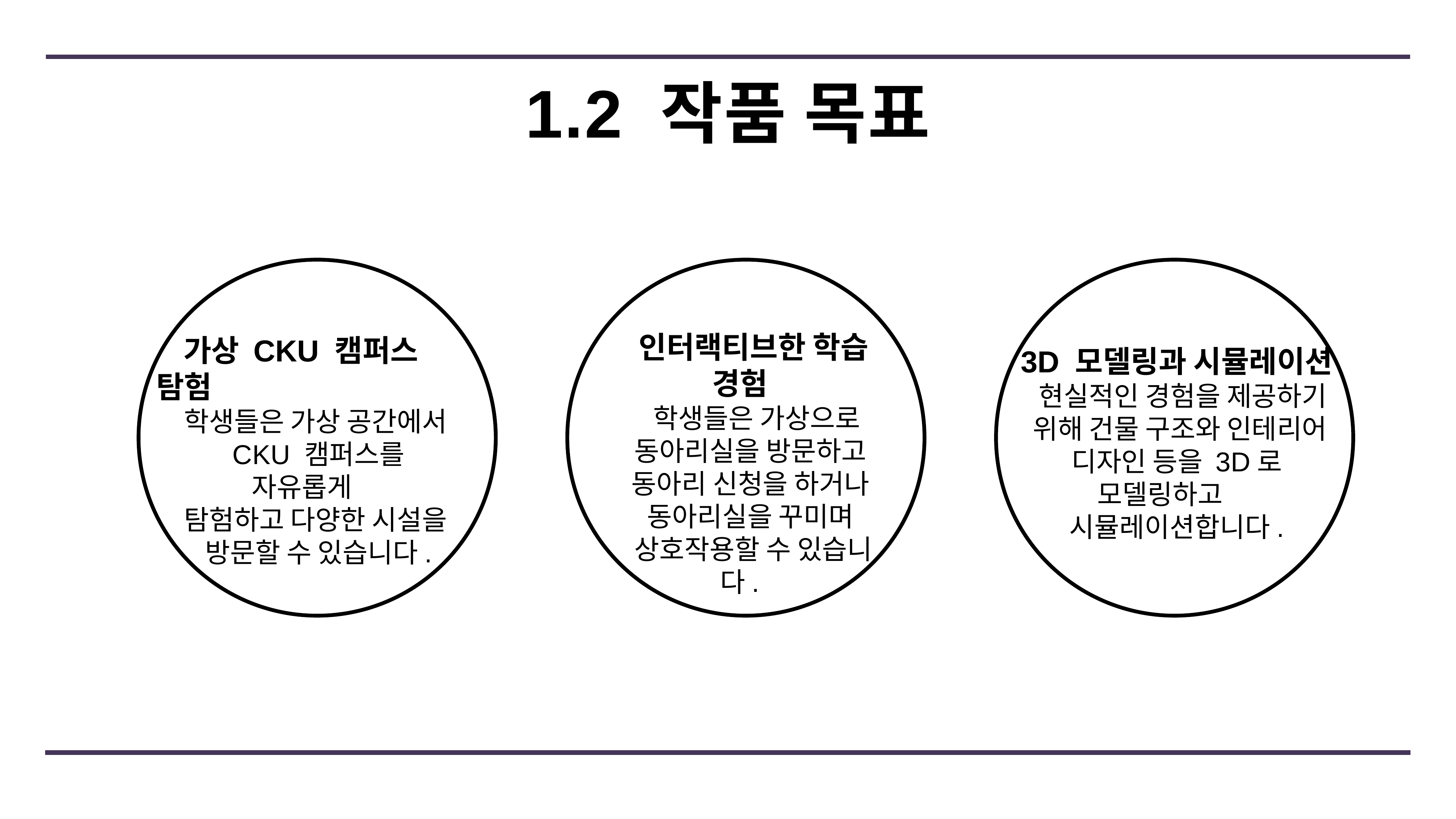

# 1.2 작품 목표

3D 모델링과 시뮬레이션
 현실적인 경험을 제공하기
 위해 건물 구조와 인테리어
디자인 등을 3D로 모델링하고
시뮬레이션합니다.
인터랙티브한 학습 경험
 학생들은 가상으로
동아리실을 방문하고
동아리 신청을 하거나
동아리실을 꾸미며
상호작용할 수 있습니다.
가상 CKU 캠퍼스 탐험
학생들은 가상 공간에서
CKU 캠퍼스를 자유롭게
탐험하고 다양한 시설을
방문할 수 있습니다.